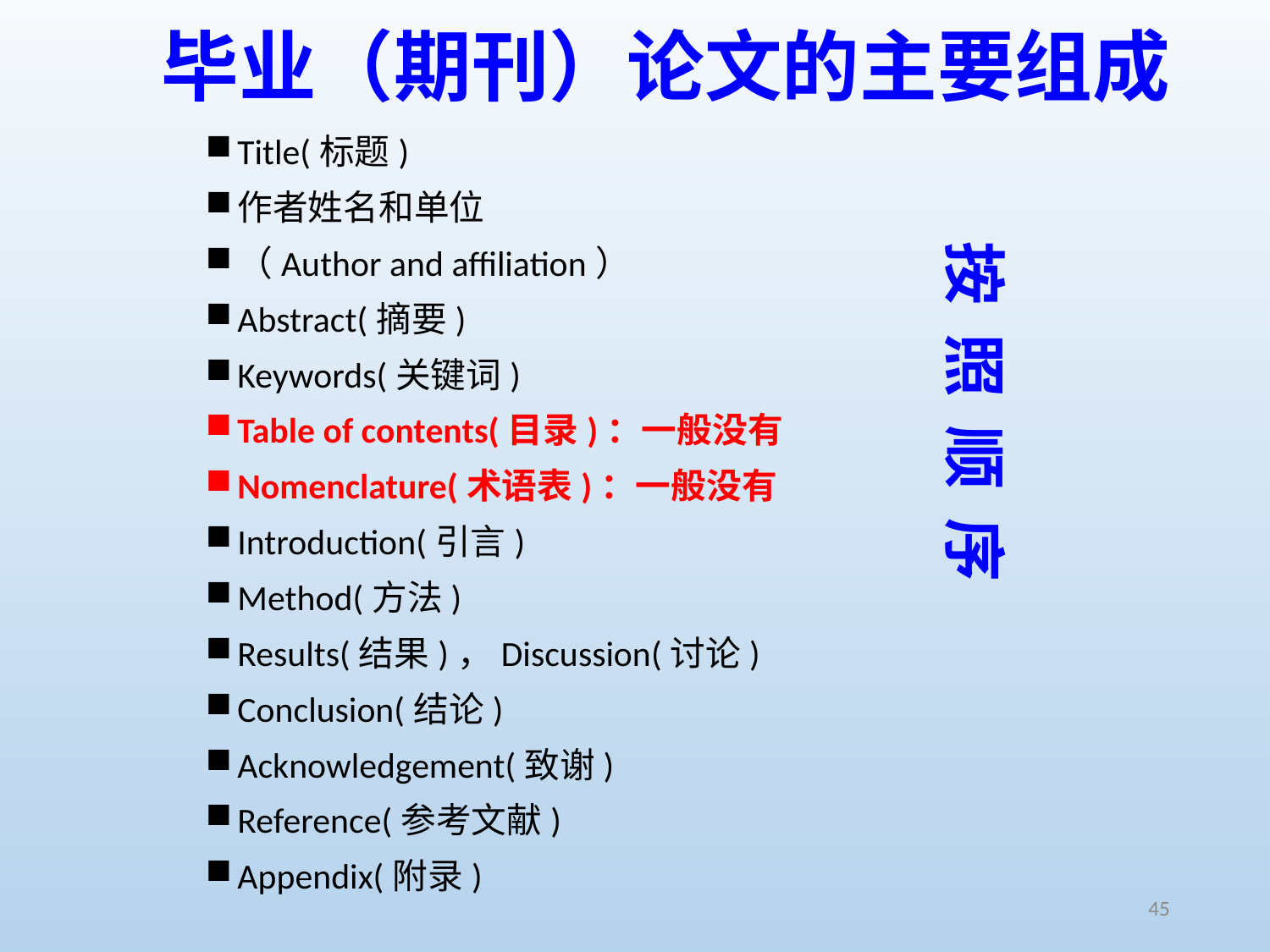

# 毕业（期刊）论文的主要组成
Title(标题)
作者姓名和单位
（Author and affiliation）
Abstract(摘要)
Keywords(关键词)
Table of contents(目录)：一般没有
Nomenclature(术语表)：一般没有
Introduction(引言)
Method(方法)
Results(结果)，Discussion(讨论)
Conclusion(结论)
Acknowledgement(致谢)
Reference(参考文献)
Appendix(附录)
按  照  顺  序
45